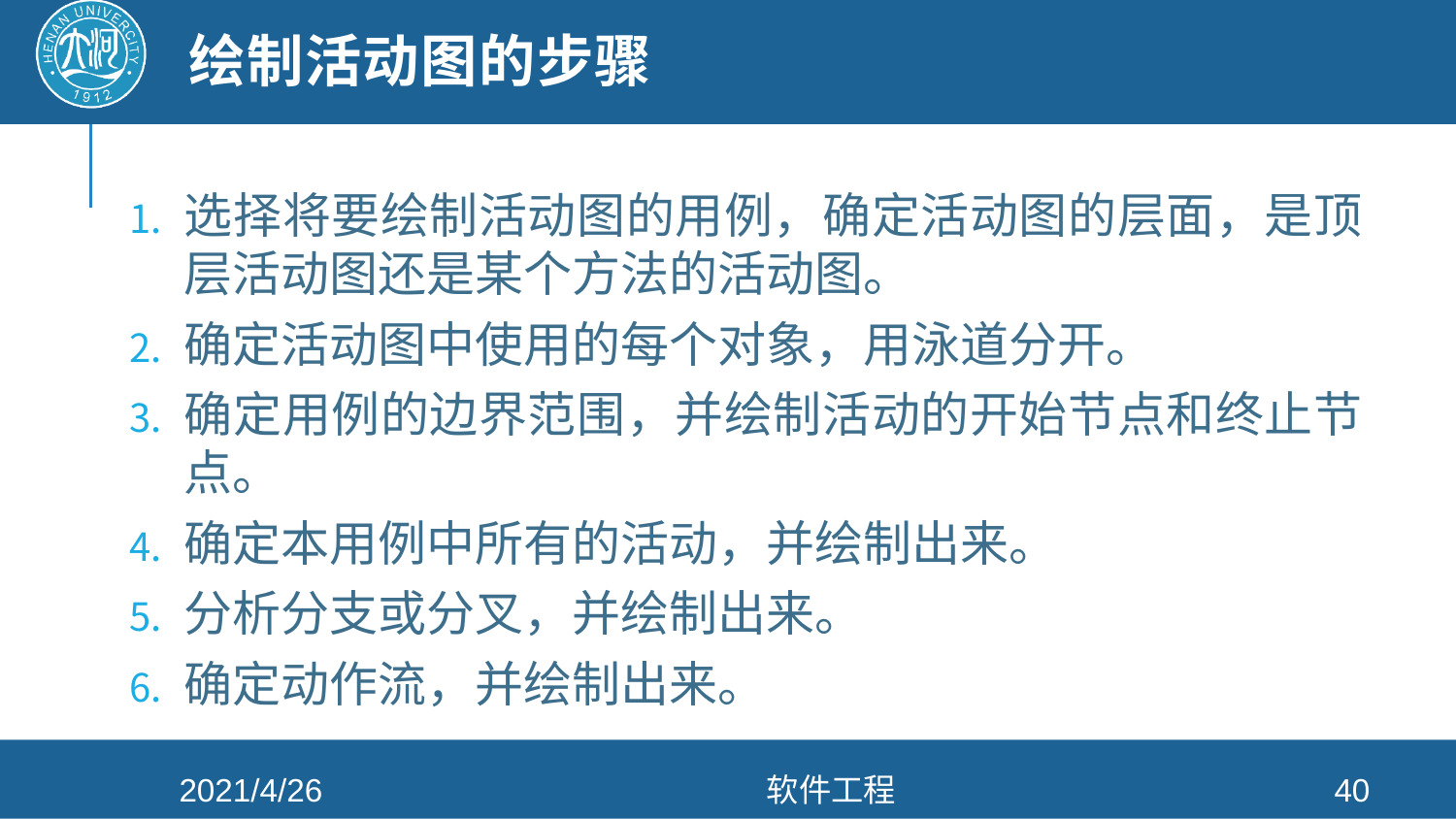

# 绘制活动图的步骤
选择将要绘制活动图的用例，确定活动图的层面，是顶层活动图还是某个方法的活动图。
确定活动图中使用的每个对象，用泳道分开。
确定用例的边界范围，并绘制活动的开始节点和终止节点。
确定本用例中所有的活动，并绘制出来。
分析分支或分叉，并绘制出来。
确定动作流，并绘制出来。
2021/4/26
软件工程
40